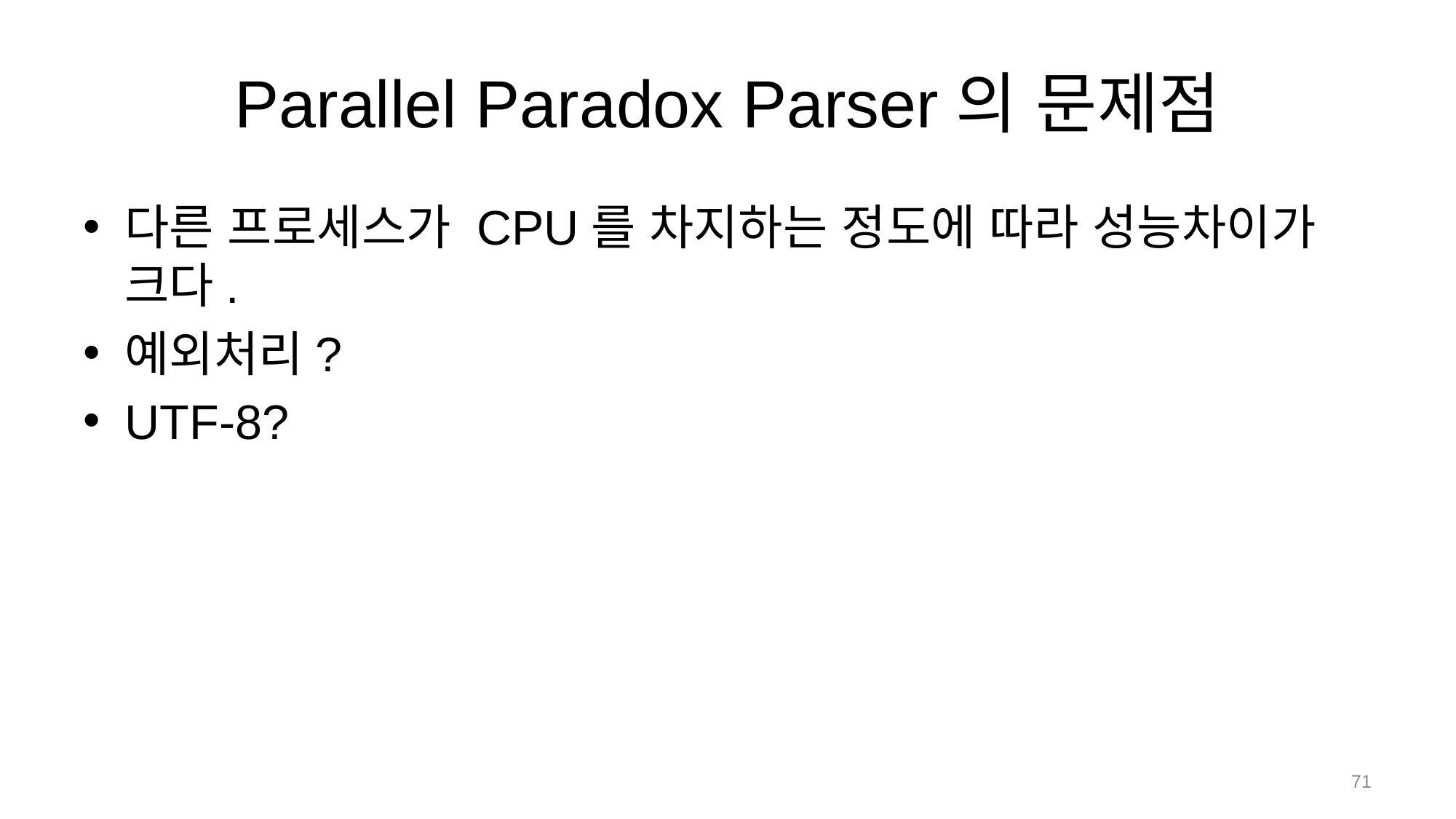

# Parallel Paradox Parser의 문제점
다른 프로세스가 CPU를 차지하는 정도에 따라 성능차이가 크다.
예외처리?
UTF-8?
71